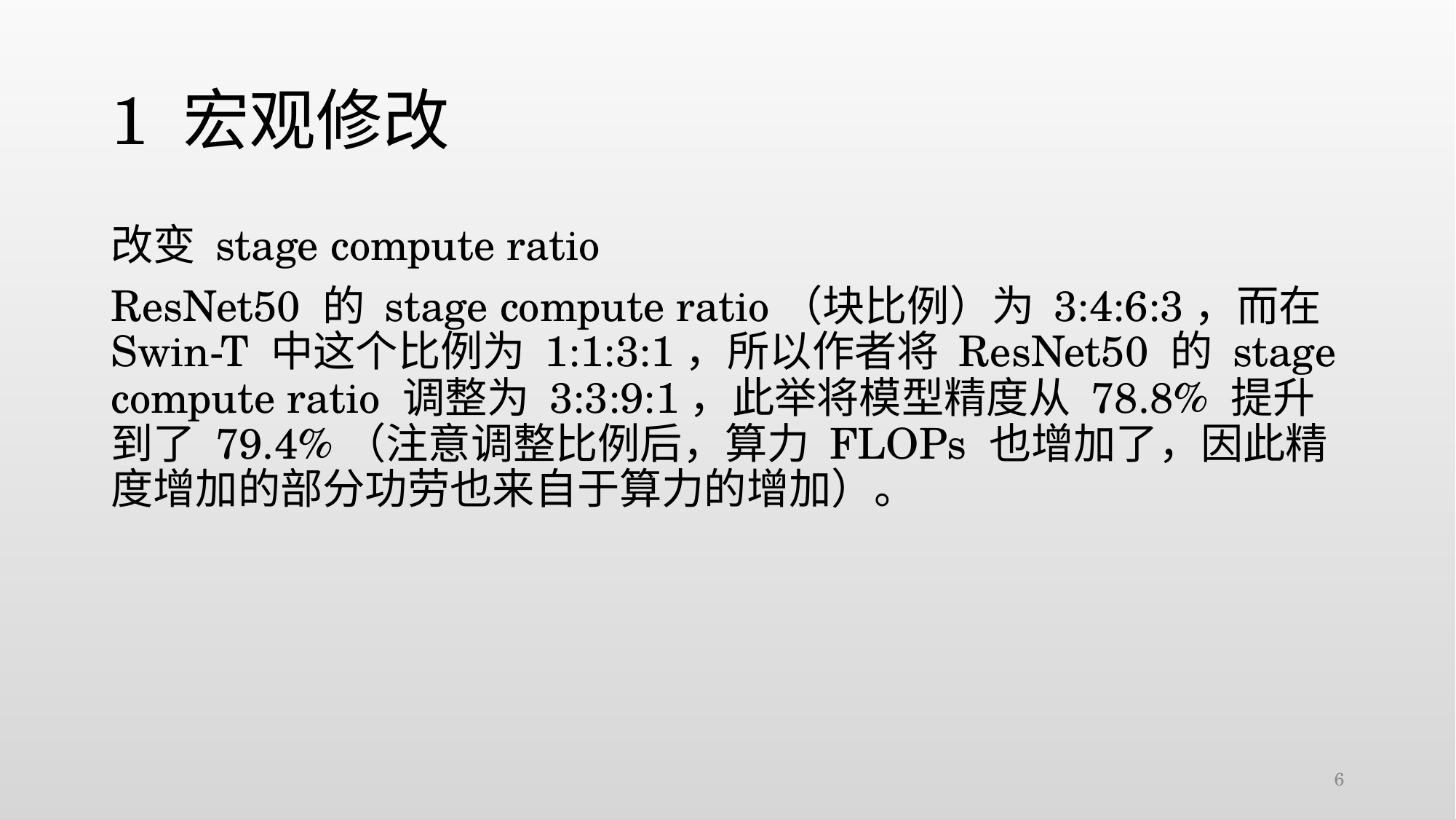

# 1 宏观修改
改变 stage compute ratio
ResNet50 的 stage compute ratio（块比例）为 3:4:6:3，而在 Swin-T 中这个比例为 1:1:3:1，所以作者将 ResNet50 的 stage compute ratio 调整为 3:3:9:1，此举将模型精度从 78.8% 提升到了 79.4%（注意调整比例后，算力 FLOPs 也增加了，因此精度增加的部分功劳也来自于算力的增加）。
6